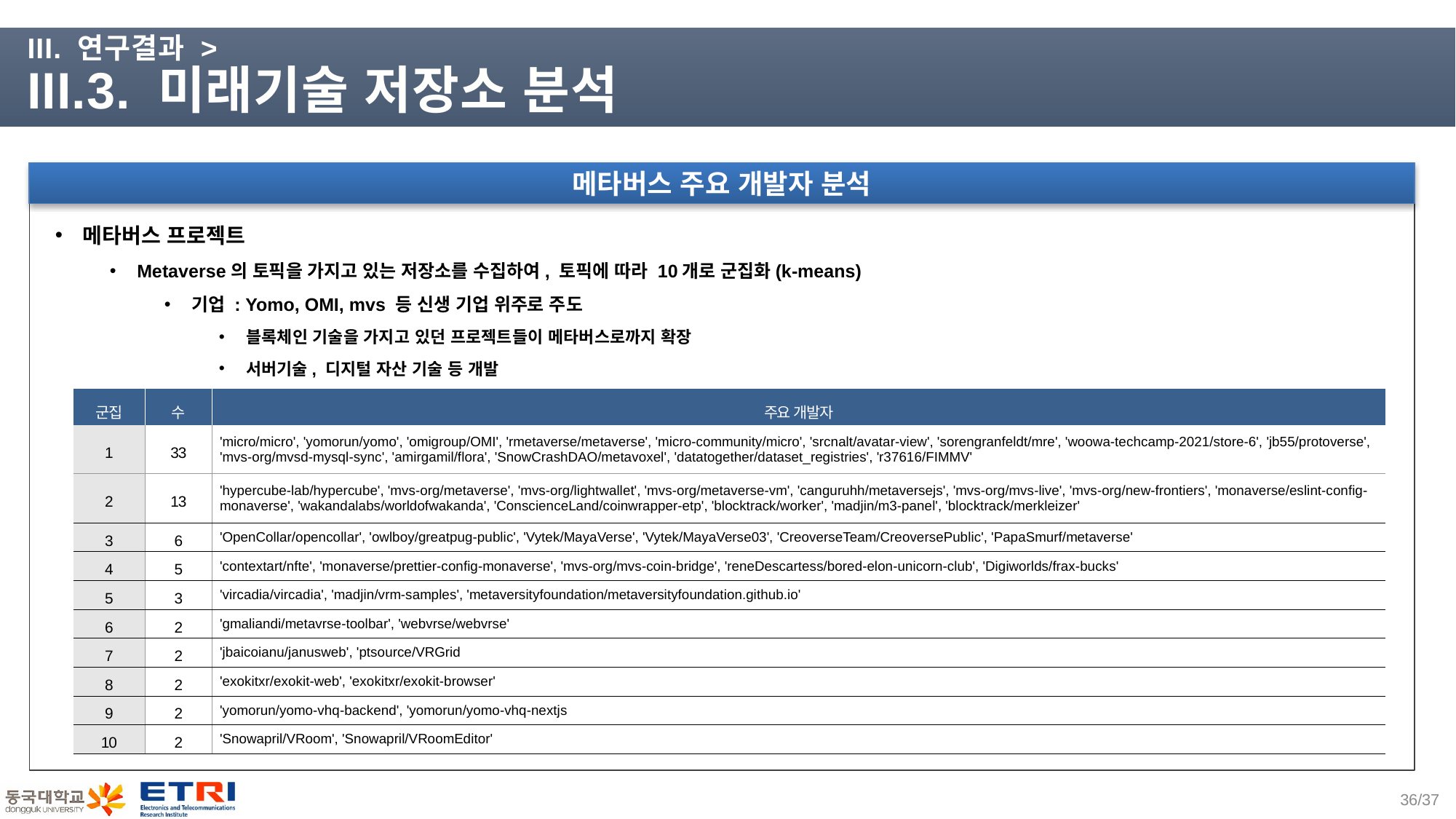

# III. 연구결과 > III.3. 미래기술 저장소 분석
메타버스 주요 개발자 분석

메타버스 프로젝트
Metaverse의 토픽을 가지고 있는 저장소를 수집하여, 토픽에 따라 10개로 군집화(k-means)
기업 : Yomo, OMI, mvs 등 신생 기업 위주로 주도
블록체인 기술을 가지고 있던 프로젝트들이 메타버스로까지 확장
서버기술, 디지털 자산 기술 등 개발

| 군집 | 수 | 주요 개발자 |
| --- | --- | --- |
| 1 | 33 | 'micro/micro', 'yomorun/yomo', 'omigroup/OMI', 'rmetaverse/metaverse', 'micro-community/micro', 'srcnalt/avatar-view', 'sorengranfeldt/mre', 'woowa-techcamp-2021/store-6', 'jb55/protoverse', 'mvs-org/mvsd-mysql-sync', 'amirgamil/flora', 'SnowCrashDAO/metavoxel', 'datatogether/dataset\_registries', 'r37616/FIMMV' |
| 2 | 13 | 'hypercube-lab/hypercube', 'mvs-org/metaverse', 'mvs-org/lightwallet', 'mvs-org/metaverse-vm', 'canguruhh/metaversejs', 'mvs-org/mvs-live', 'mvs-org/new-frontiers', 'monaverse/eslint-config-monaverse', 'wakandalabs/worldofwakanda', 'ConscienceLand/coinwrapper-etp', 'blocktrack/worker', 'madjin/m3-panel', 'blocktrack/merkleizer' |
| 3 | 6 | 'OpenCollar/opencollar', 'owlboy/greatpug-public', 'Vytek/MayaVerse', 'Vytek/MayaVerse03', 'CreoverseTeam/CreoversePublic', 'PapaSmurf/metaverse' |
| 4 | 5 | 'contextart/nfte', 'monaverse/prettier-config-monaverse', 'mvs-org/mvs-coin-bridge', 'reneDescartess/bored-elon-unicorn-club', 'Digiworlds/frax-bucks' |
| 5 | 3 | 'vircadia/vircadia', 'madjin/vrm-samples', 'metaversityfoundation/metaversityfoundation.github.io' |
| 6 | 2 | 'gmaliandi/metavrse-toolbar', 'webvrse/webvrse' |
| 7 | 2 | 'jbaicoianu/janusweb', 'ptsource/VRGrid |
| 8 | 2 | 'exokitxr/exokit-web', 'exokitxr/exokit-browser' |
| 9 | 2 | 'yomorun/yomo-vhq-backend', 'yomorun/yomo-vhq-nextjs |
| 10 | 2 | 'Snowapril/VRoom', 'Snowapril/VRoomEditor' |
36/37